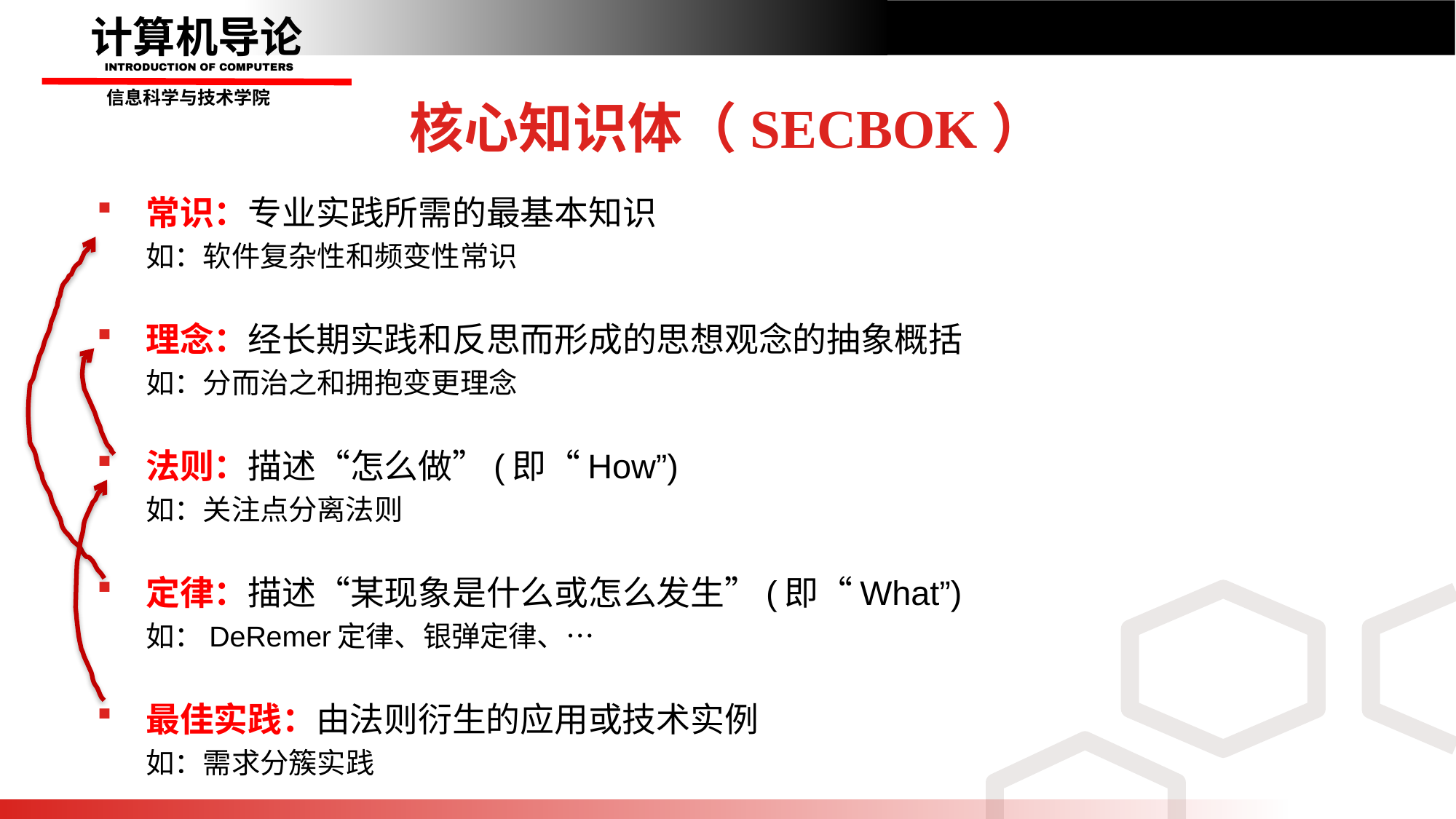

# 核心知识体（SECBOK）
常识：专业实践所需的最基本知识
如：软件复杂性和频变性常识

理念：经长期实践和反思而形成的思想观念的抽象概括
如：分而治之和拥抱变更理念

法则：描述“怎么做”(即“How”)
如：关注点分离法则

定律：描述“某现象是什么或怎么发生”(即“What”)
如：DeRemer定律、银弹定律、…

最佳实践：由法则衍生的应用或技术实例
如：需求分簇实践